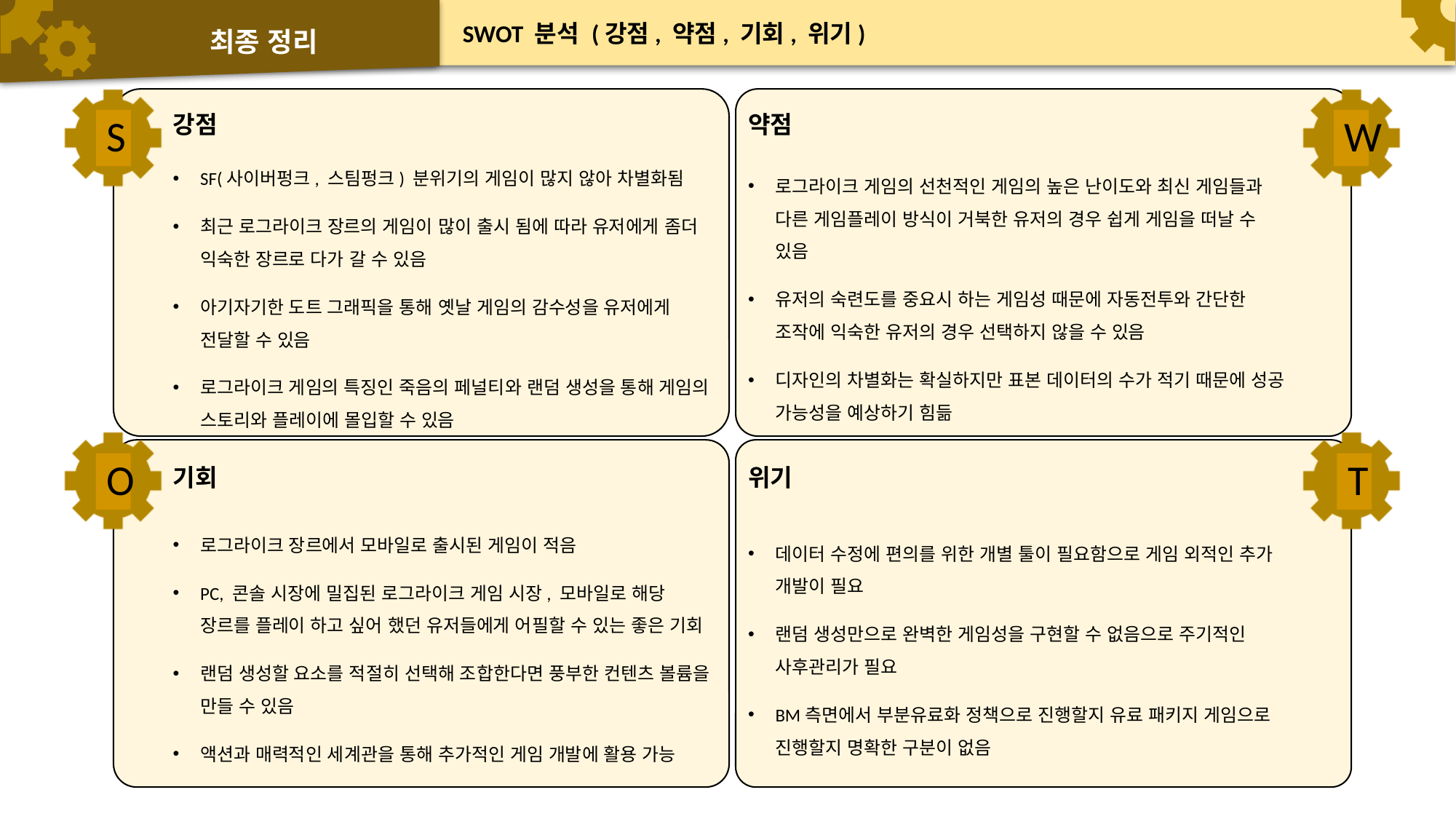

# 최종 정리
SWOT 분석 (강점, 약점, 기회, 위기)
강점
약점
S
W
SF(사이버펑크, 스팀펑크) 분위기의 게임이 많지 않아 차별화됨
최근 로그라이크 장르의 게임이 많이 출시 됨에 따라 유저에게 좀더 익숙한 장르로 다가 갈 수 있음
아기자기한 도트 그래픽을 통해 옛날 게임의 감수성을 유저에게 전달할 수 있음
로그라이크 게임의 특징인 죽음의 페널티와 랜덤 생성을 통해 게임의 스토리와 플레이에 몰입할 수 있음
로그라이크 게임의 선천적인 게임의 높은 난이도와 최신 게임들과 다른 게임플레이 방식이 거북한 유저의 경우 쉽게 게임을 떠날 수 있음
유저의 숙련도를 중요시 하는 게임성 때문에 자동전투와 간단한 조작에 익숙한 유저의 경우 선택하지 않을 수 있음
디자인의 차별화는 확실하지만 표본 데이터의 수가 적기 때문에 성공 가능성을 예상하기 힘듦
기회
위기
O
T
로그라이크 장르에서 모바일로 출시된 게임이 적음
PC, 콘솔 시장에 밀집된 로그라이크 게임 시장, 모바일로 해당 장르를 플레이 하고 싶어 했던 유저들에게 어필할 수 있는 좋은 기회
랜덤 생성할 요소를 적절히 선택해 조합한다면 풍부한 컨텐츠 볼륨을 만들 수 있음
액션과 매력적인 세계관을 통해 추가적인 게임 개발에 활용 가능
데이터 수정에 편의를 위한 개별 툴이 필요함으로 게임 외적인 추가 개발이 필요
랜덤 생성만으로 완벽한 게임성을 구현할 수 없음으로 주기적인 사후관리가 필요
BM측면에서 부분유료화 정책으로 진행할지 유료 패키지 게임으로 진행할지 명확한 구분이 없음